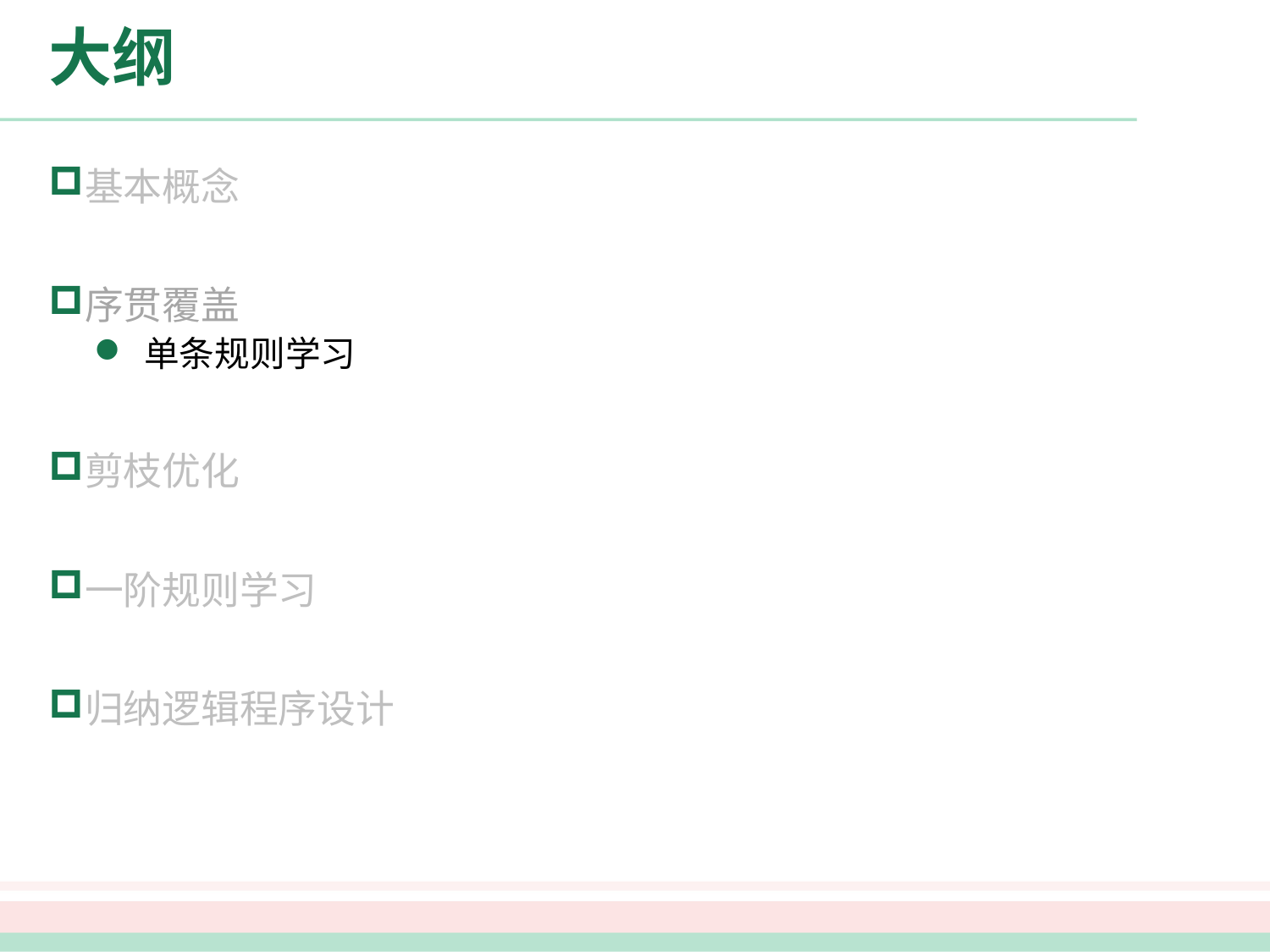

# 大纲
基本概念

序贯覆盖
单条规则学习

剪枝优化

一阶规则学习

归纳逻辑程序设计